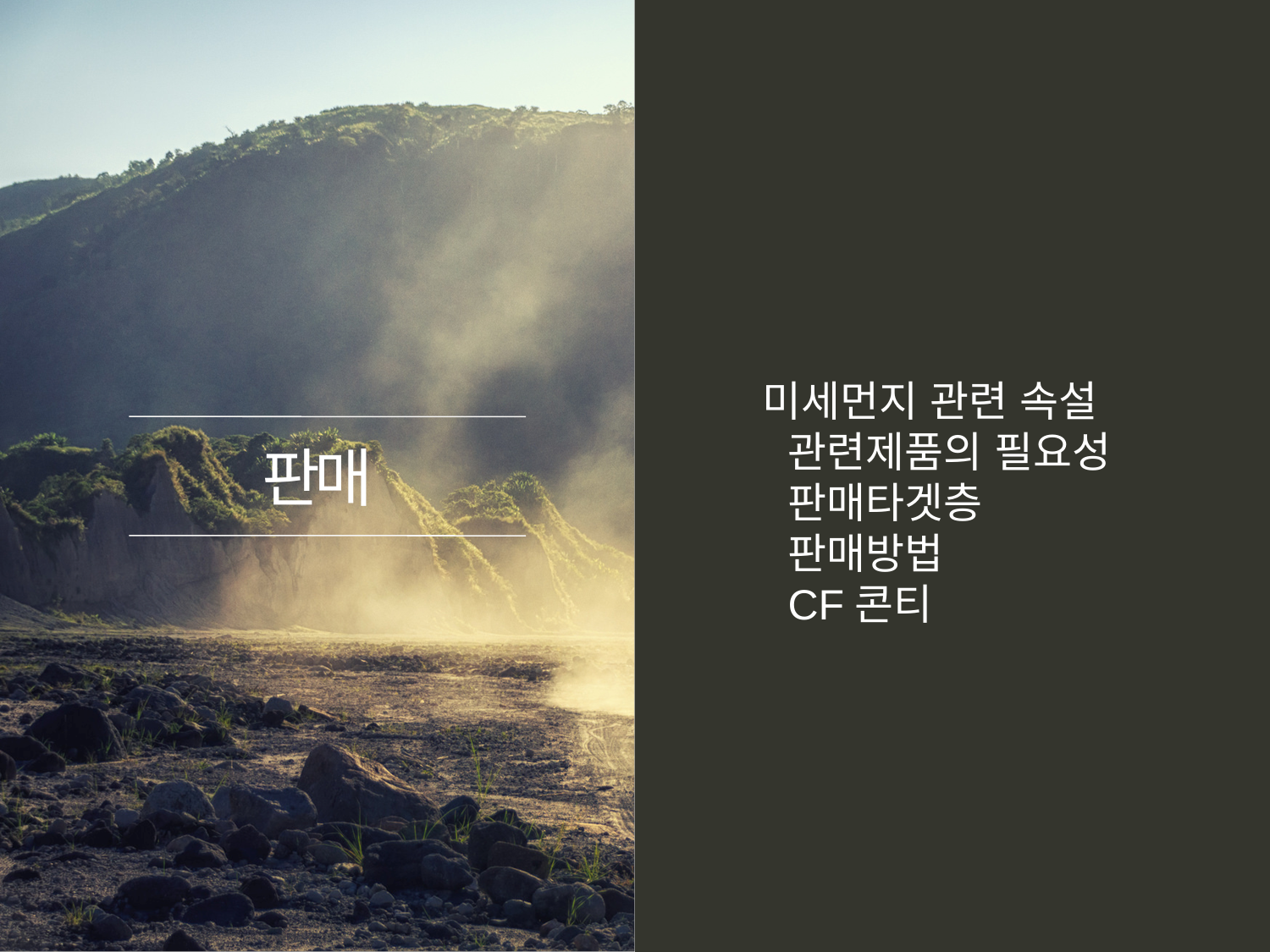

판매

           미세먼지 관련 속설
           관련제품의 필요성
           판매타겟층
           판매방법
           CF콘티